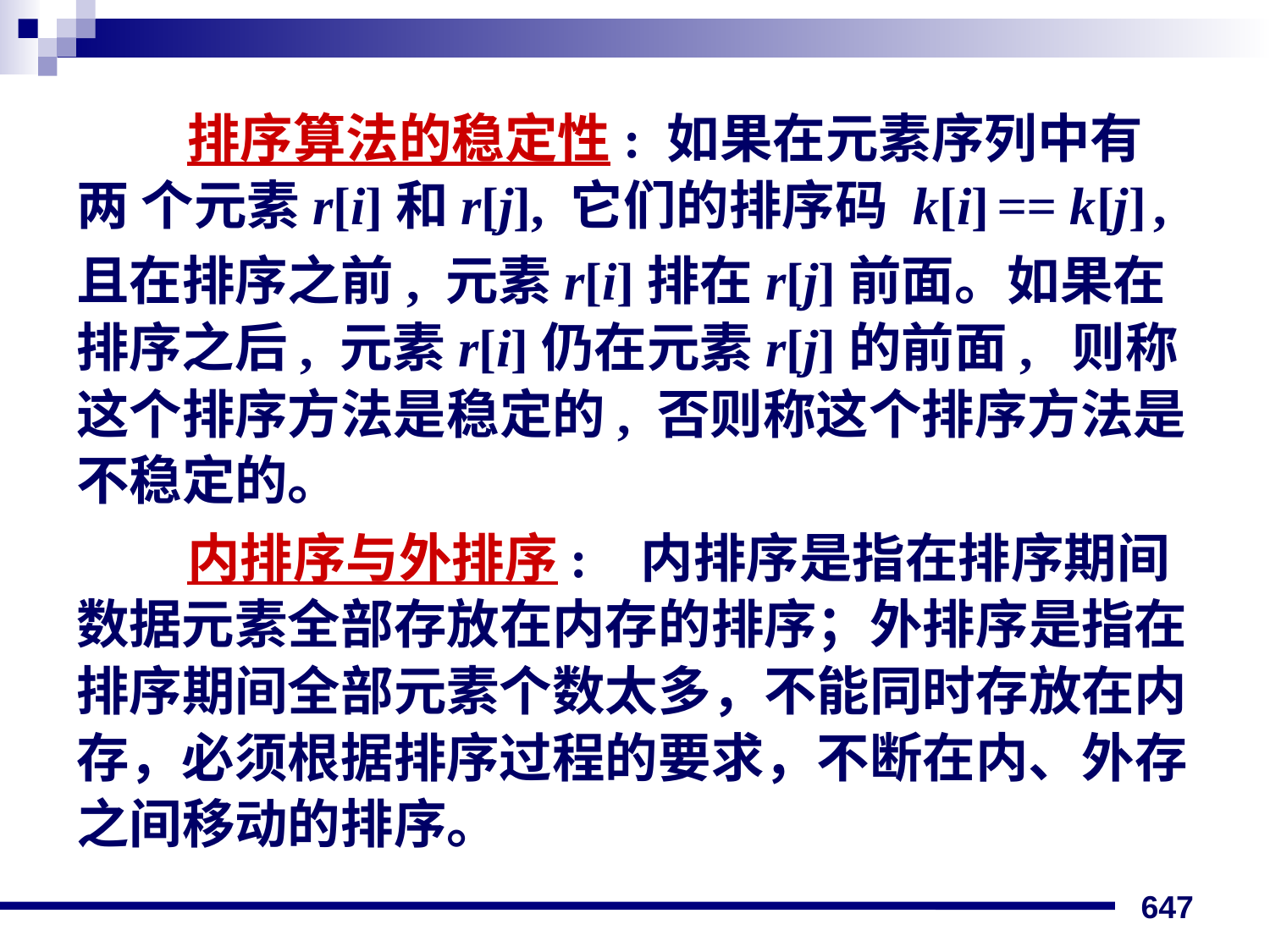

排序算法的稳定性: 如果在元素序列中有两 个元素r[i]和r[j], 它们的排序码 k[i] == k[j] , 且在排序之前, 元素r[i]排在r[j]前面。如果在排序之后, 元素r[i]仍在元素r[j]的前面,  则称这个排序方法是稳定的, 否则称这个排序方法是不稳定的。
内排序与外排序:   内排序是指在排序期间数据元素全部存放在内存的排序；外排序是指在排序期间全部元素个数太多，不能同时存放在内存，必须根据排序过程的要求，不断在内、外存之间移动的排序。
647